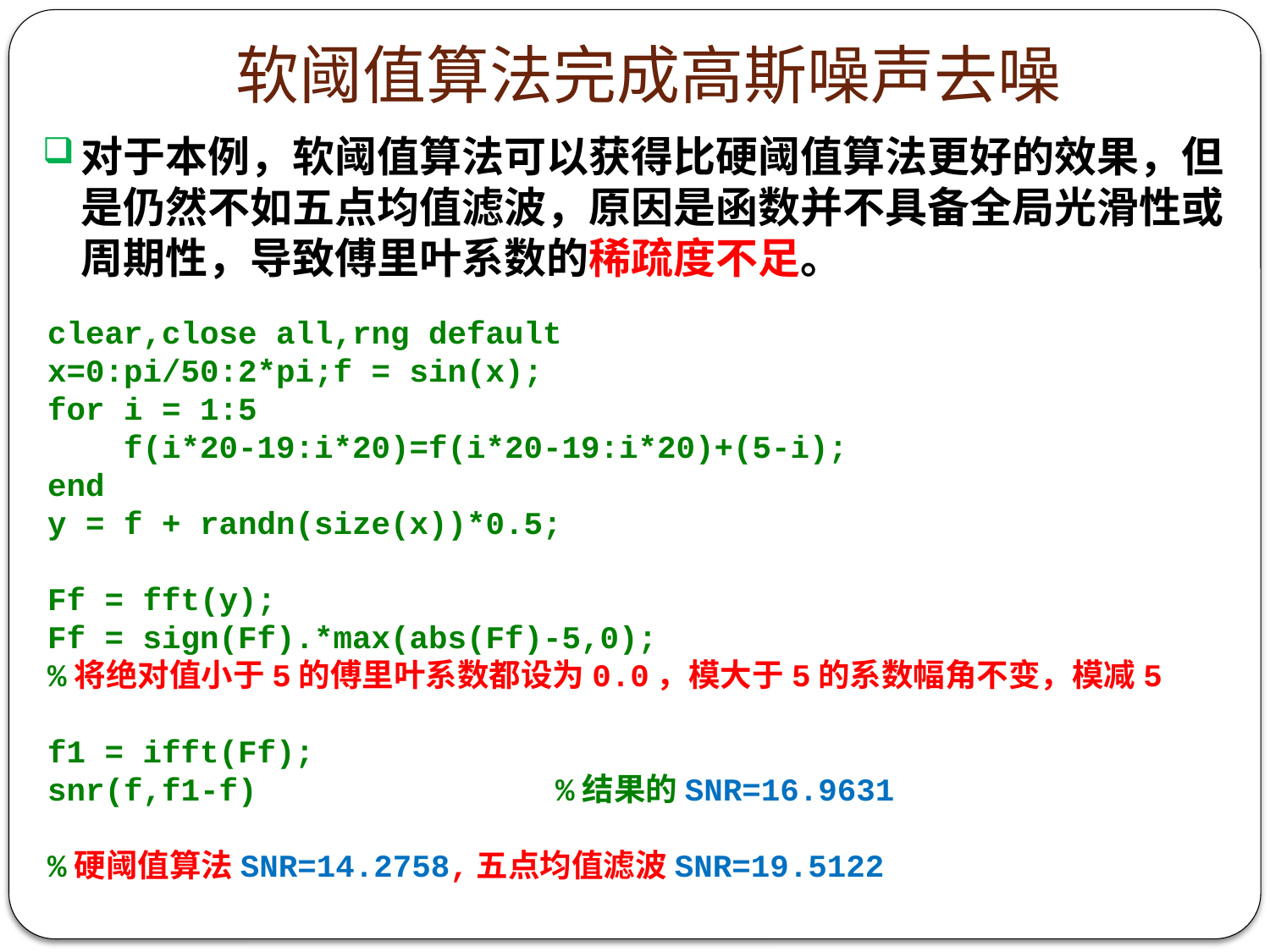

# 软阈值算法完成高斯噪声去噪
对于本例，软阈值算法可以获得比硬阈值算法更好的效果，但是仍然不如五点均值滤波，原因是函数并不具备全局光滑性或周期性，导致傅里叶系数的稀疏度不足。
clear,close all,rng default
x=0:pi/50:2*pi;f = sin(x);
for i = 1:5
    f(i*20-19:i*20)=f(i*20-19:i*20)+(5-i);
end
y = f + randn(size(x))*0.5;

Ff = fft(y);
Ff = sign(Ff).*max(abs(Ff)-5,0);
%将绝对值小于5的傅里叶系数都设为0.0，模大于5的系数幅角不变，模减5

f1 = ifft(Ff);
snr(f,f1-f)			%结果的SNR=16.9631

%硬阈值算法SNR=14.2758,五点均值滤波SNR=19.5122